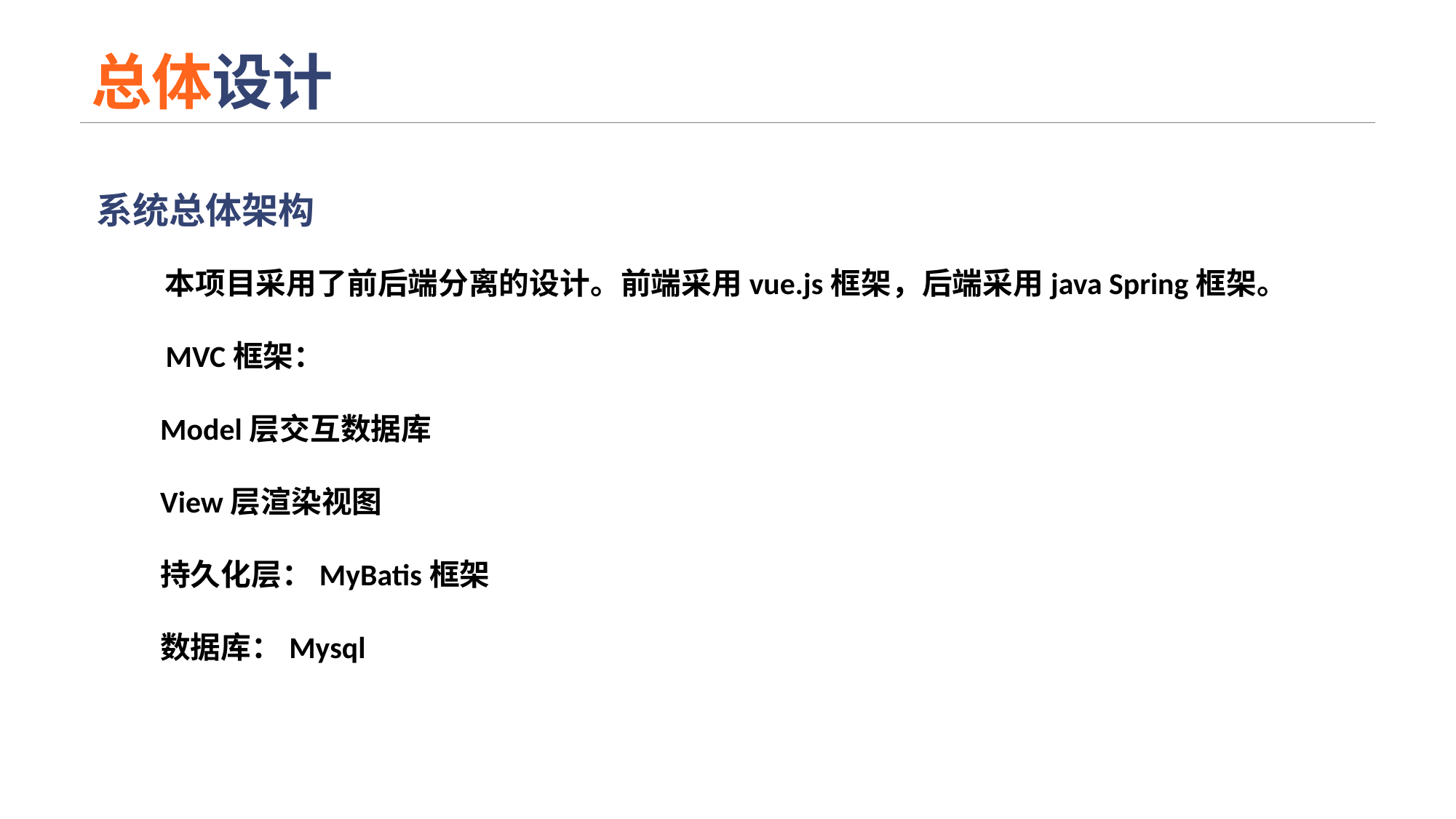

# 总体设计
系统总体架构

          本项目采用了前后端分离的设计。前端采用vue.js框架，后端采用java Spring框架。

          MVC框架：

Model层交互数据库

View层渲染视图

持久化层：MyBatis框架

数据库：Mysql